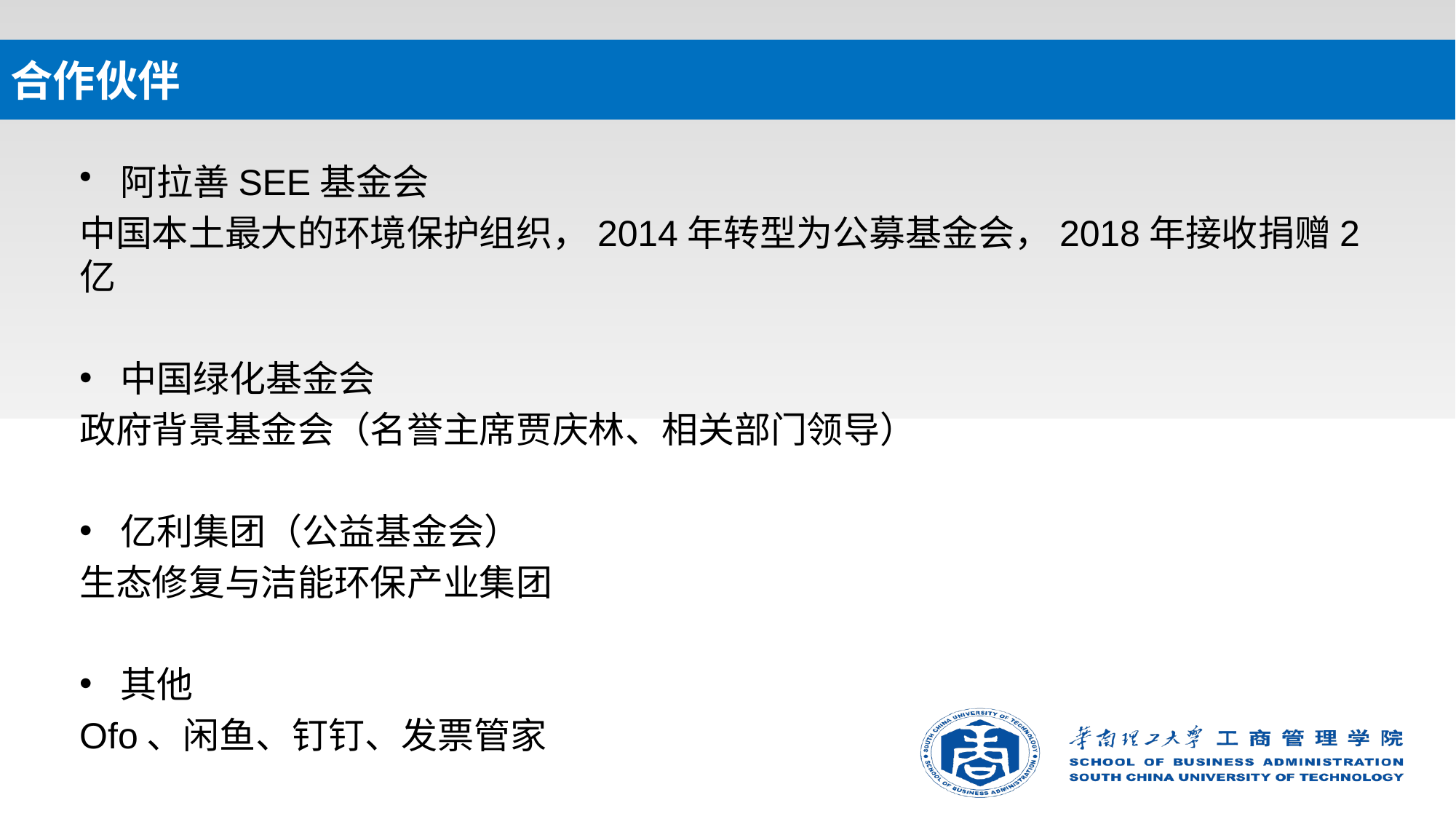

# 合作伙伴
阿拉善SEE基金会
中国本土最大的环境保护组织，2014年转型为公募基金会，2018年接收捐赠2亿

中国绿化基金会
政府背景基金会（名誉主席贾庆林、相关部门领导）

亿利集团（公益基金会）
生态修复与洁能环保产业集团

其他
Ofo、闲鱼、钉钉、发票管家